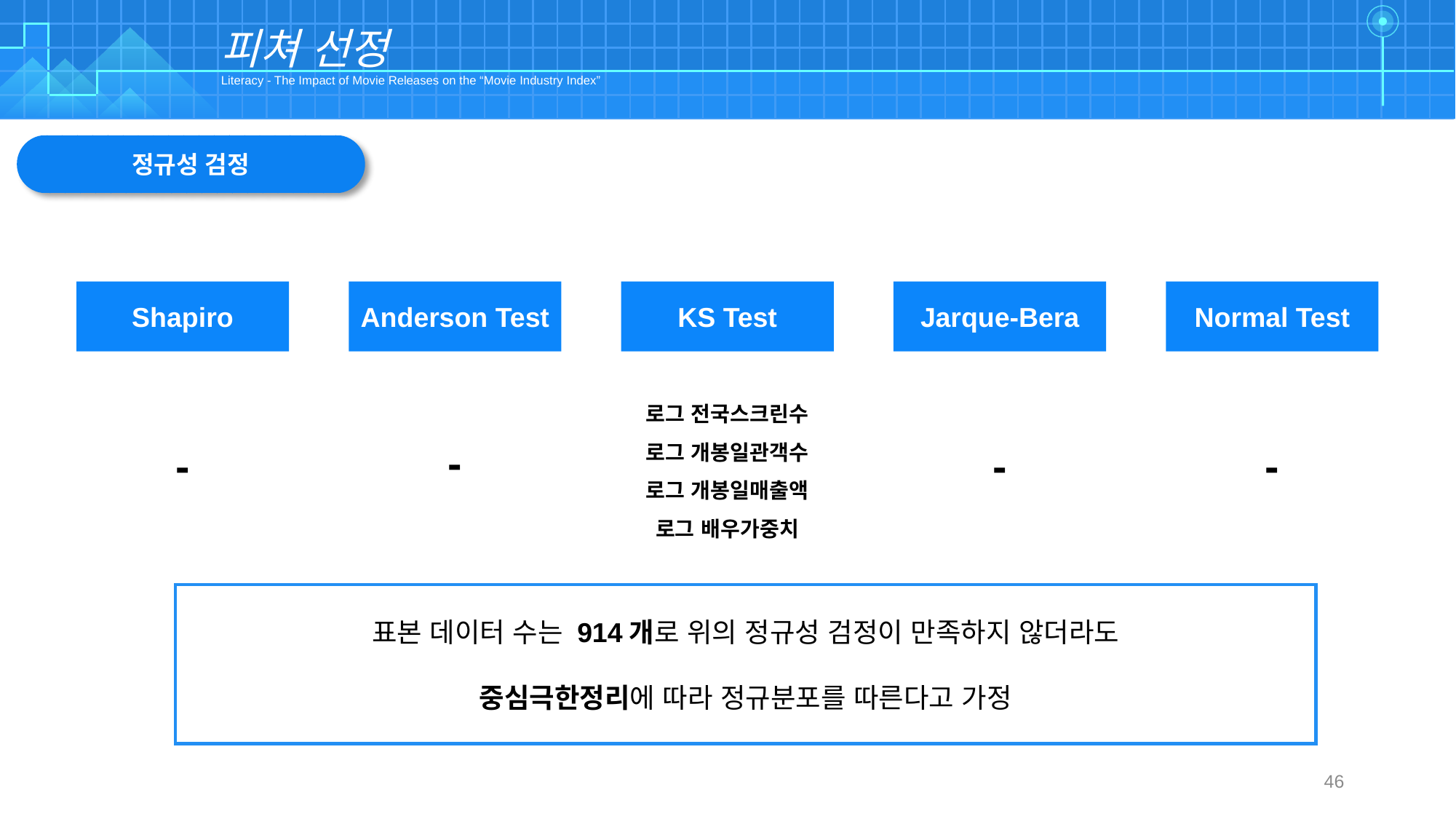

|  |  |  |  |  |  |  |  |  |  |  |  |  |  |  |  |  |  |  |  |  |  |  |  |  |  |  |  |  |  |  |  |  |  |  |  |  |  |  |  |  |  |  |  |  |  |  |  |  |  |  |  |  |  |  |  |  |  |  |  |
| --- | --- | --- | --- | --- | --- | --- | --- | --- | --- | --- | --- | --- | --- | --- | --- | --- | --- | --- | --- | --- | --- | --- | --- | --- | --- | --- | --- | --- | --- | --- | --- | --- | --- | --- | --- | --- | --- | --- | --- | --- | --- | --- | --- | --- | --- | --- | --- | --- | --- | --- | --- | --- | --- | --- | --- | --- | --- | --- | --- |
|  |  |  |  |  |  |  |  |  |  |  |  |  |  |  |  |  |  |  |  |  |  |  |  |  |  |  |  |  |  |  |  |  |  |  |  |  |  |  |  |  |  |  |  |  |  |  |  |  |  |  |  |  |  |  |  |  |  |  |  |
|  |  |  |  |  |  |  |  |  |  |  |  |  |  |  |  |  |  |  |  |  |  |  |  |  |  |  |  |  |  |  |  |  |  |  |  |  |  |  |  |  |  |  |  |  |  |  |  |  |  |  |  |  |  |  |  |  |  |  |  |
|  |  |  |  |  |  |  |  |  |  |  |  |  |  |  |  |  |  |  |  |  |  |  |  |  |  |  |  |  |  |  |  |  |  |  |  |  |  |  |  |  |  |  |  |  |  |  |  |  |  |  |  |  |  |  |  |  |  |  |  |
|  |  |  |  |  |  |  |  |  |  |  |  |  |  |  |  |  |  |  |  |  |  |  |  |  |  |  |  |  |  |  |  |  |  |  |  |  |  |  |  |  |  |  |  |  |  |  |  |  |  |  |  |  |  |  |  |  |  |  |  |

피쳐 선정
Literacy - The Impact of Movie Releases on the “Movie Industry Index”

정규성 검정
Shapiro
Jarque-Bera
Normal Test
Anderson Test
KS Test
로그 전국스크린수
로그 개봉일관객수
로그 개봉일매출액
로그 배우가중치
-
-
-
-
표본 데이터 수는 914개로 위의 정규성 검정이 만족하지 않더라도

중심극한정리에 따라 정규분포를 따른다고 가정
46